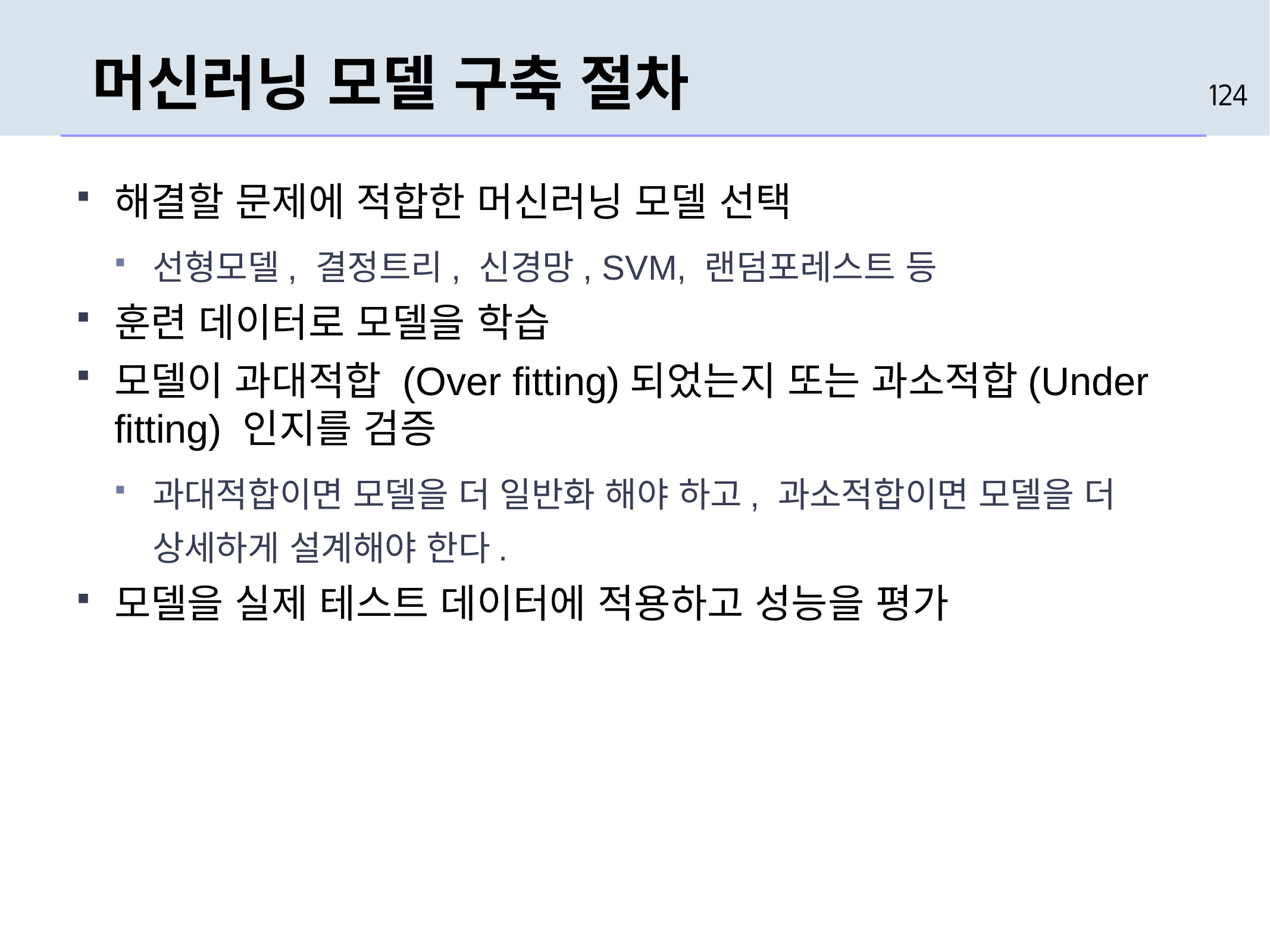

# 머신러닝 모델 구축 절차
124
해결할 문제에 적합한 머신러닝 모델 선택
선형모델, 결정트리, 신경망, SVM, 랜덤포레스트 등
훈련 데이터로 모델을 학습
모델이 과대적합 (Over fitting)되었는지 또는 과소적합(Under fitting) 인지를 검증
과대적합이면 모델을 더 일반화 해야 하고, 과소적합이면 모델을 더 상세하게 설계해야 한다.
모델을 실제 테스트 데이터에 적용하고 성능을 평가